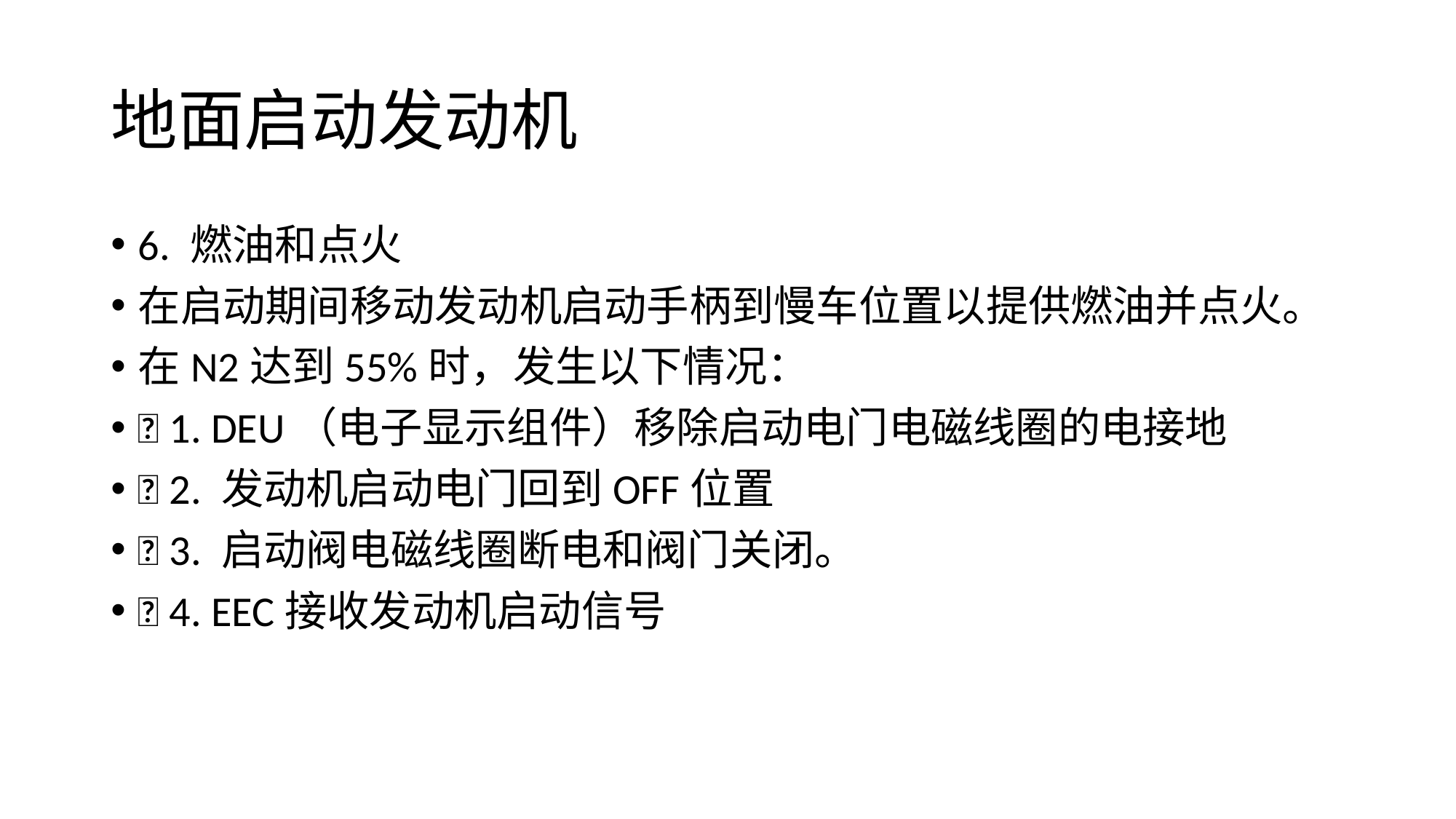

# 地面启动发动机
6. 燃油和点火
在启动期间移动发动机启动手柄到慢车位置以提供燃油并点火。
在N2达到55%时，发生以下情况：
􀁺 1. DEU（电子显示组件）移除启动电门电磁线圈的电接地
􀁺 2. 发动机启动电门回到OFF位置
􀁺 3. 启动阀电磁线圈断电和阀门关闭。
􀁺 4. EEC接收发动机启动信号